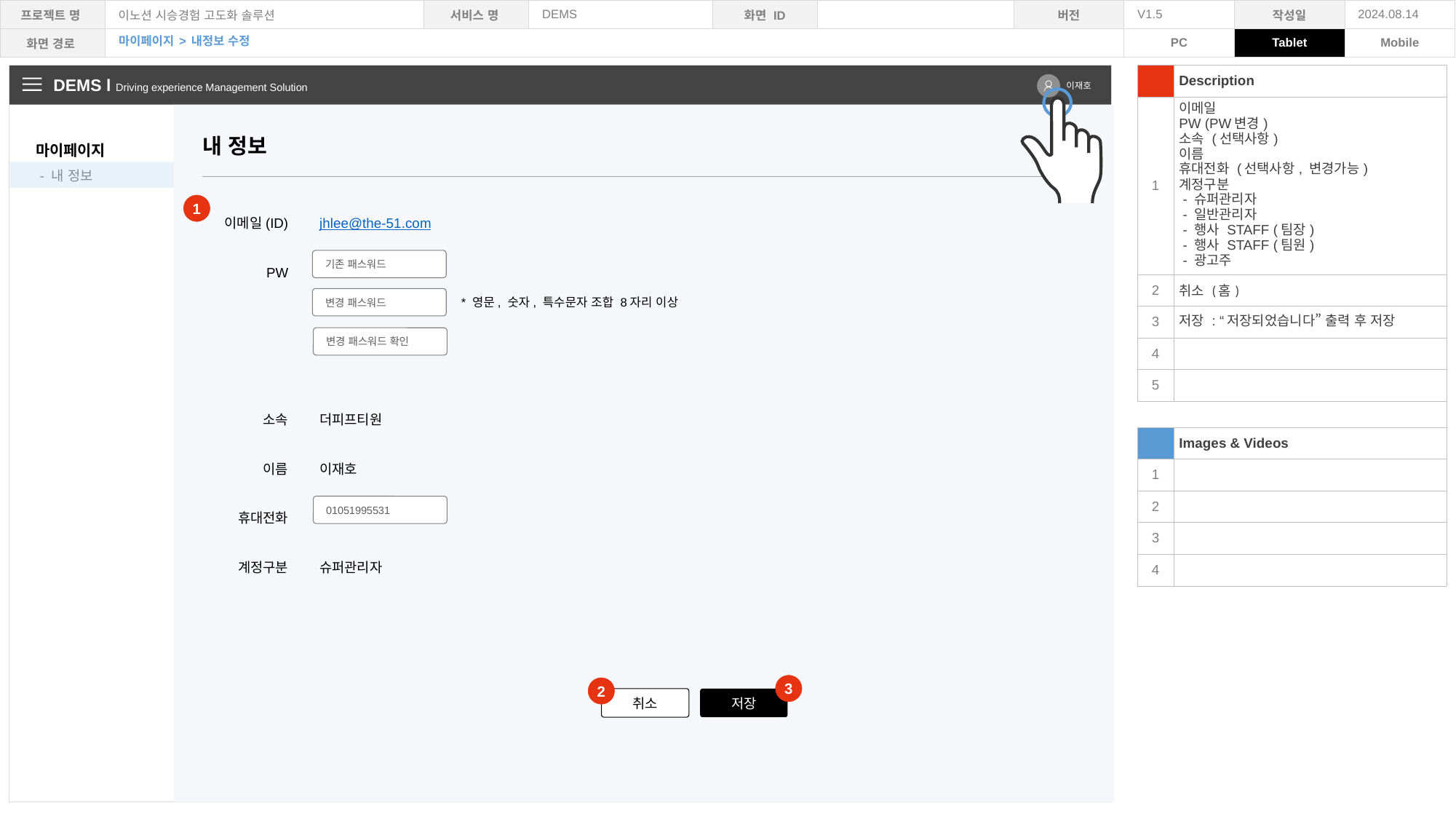

마이페이지 > 내정보 수정

|  | Description |
| --- | --- |
| 1 | 이메일 PW (PW변경) 소속 (선택사항) 이름 휴대전화 (선택사항, 변경가능) 계정구분 - 슈퍼관리자 - 일반관리자 - 행사 STAFF (팀장) - 행사 STAFF (팀원) - 광고주 |
| 2 | 취소 (홈) |
| 3 | 저장 : “저장되었습니다” 출력 후 저장 |
| 4 |  |
| 5 |  |
|  |  |
|  | Images & Videos |
| 1 |  |
| 2 |  |
| 3 |  |
| 4 |  |

DEMS l Driving experience Management Solution

이재호

마이페이지
 - 내 정보
내 정보

이메일(ID)
PW

소속
이름
휴대전화
계정구분

jhlee@the-51.com

더피프티원
이재호

슈퍼관리자
1
기존 패스워드
변경 패스워드
* 영문, 숫자, 특수문자 조합 8자리 이상
변경 패스워드 확인
01051995531
3
2
취소
저장